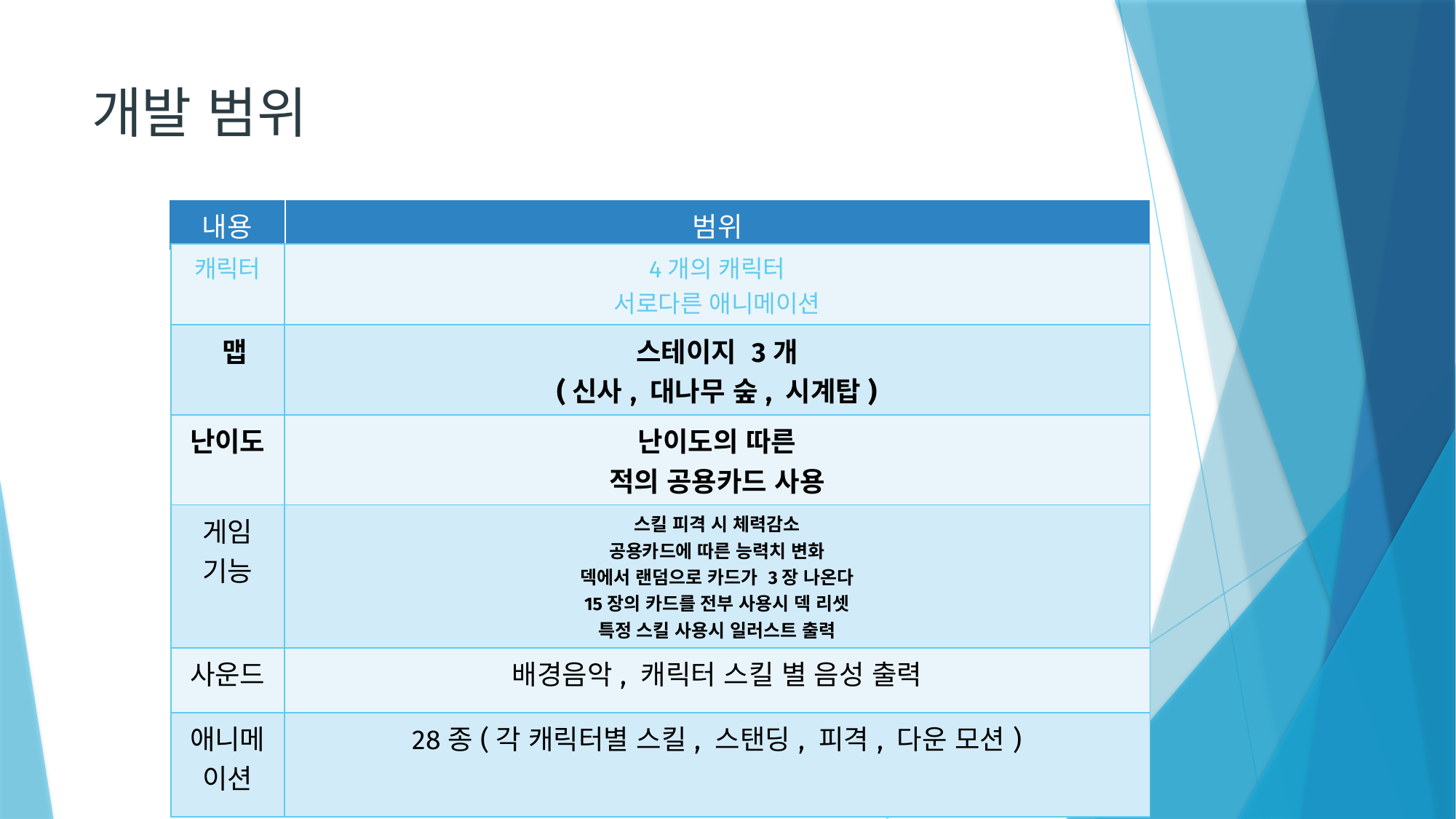

# 개발 범위
| 내용 | 범위 |
| --- | --- |
| 캐릭터 | 4개의 캐릭터 서로다른 애니메이션 |
| --- | --- |
| 맵 | 스테이지 3개 (신사, 대나무 숲, 시계탑) |
| 난이도 | 난이도의 따른 적의 공용카드 사용 |
| 게임 기능 | 스킬 피격 시 체력감소 공용카드에 따른 능력치 변화 덱에서 랜덤으로 카드가 3장 나온다 15장의 카드를 전부 사용시 덱 리셋 특정 스킬 사용시 일러스트 출력 |
| 사운드 | 배경음악, 캐릭터 스킬 별 음성 출력 |
| 애니메이션 | 28종(각 캐릭터별 스킬, 스탠딩, 피격, 다운 모션) |